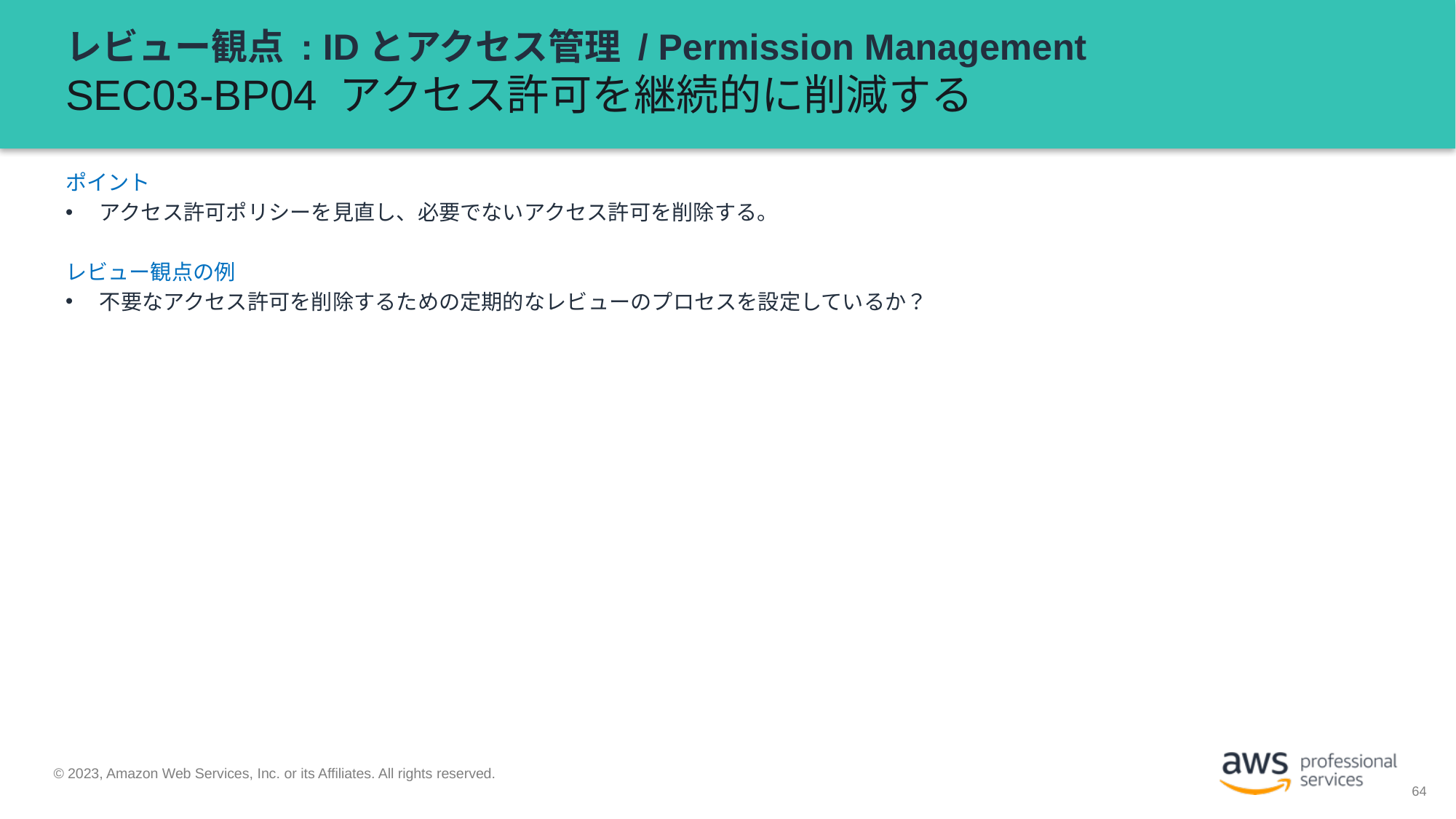

# レビュー観点 : IDとアクセス管理 / Permission Management SEC03-BP04 アクセス許可を継続的に削減する
ポイント
アクセス許可ポリシーを見直し、必要でないアクセス許可を削除する。

レビュー観点の例
不要なアクセス許可を削除するための定期的なレビューのプロセスを設定しているか？